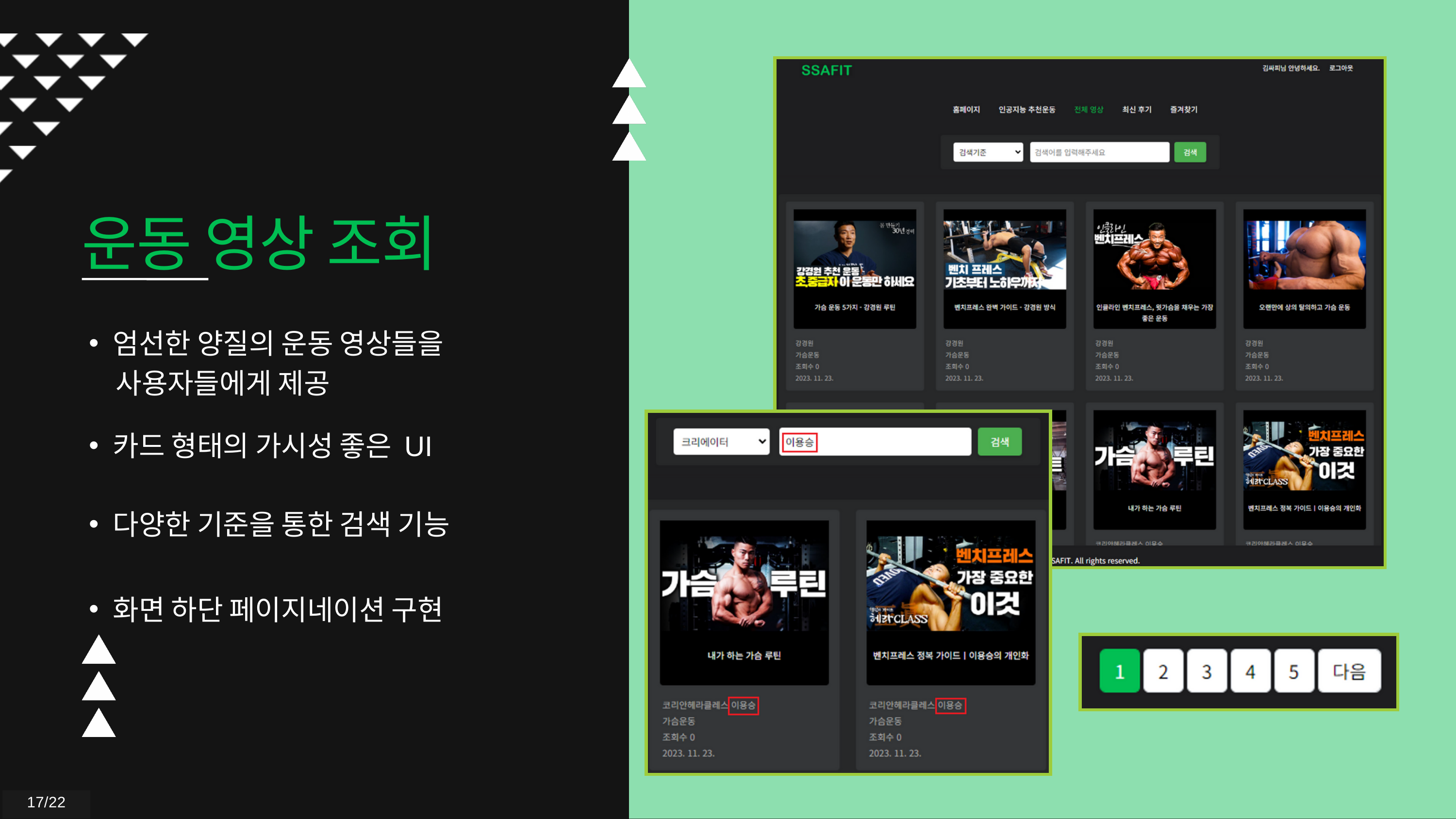

운동 영상 조회

엄선한 양질의 운동 영상들을
       사용자들에게 제공

카드 형태의 가시성 좋은 UI

다양한 기준을 통한 검색 기능

화면 하단 페이지네이션 구현

17/22